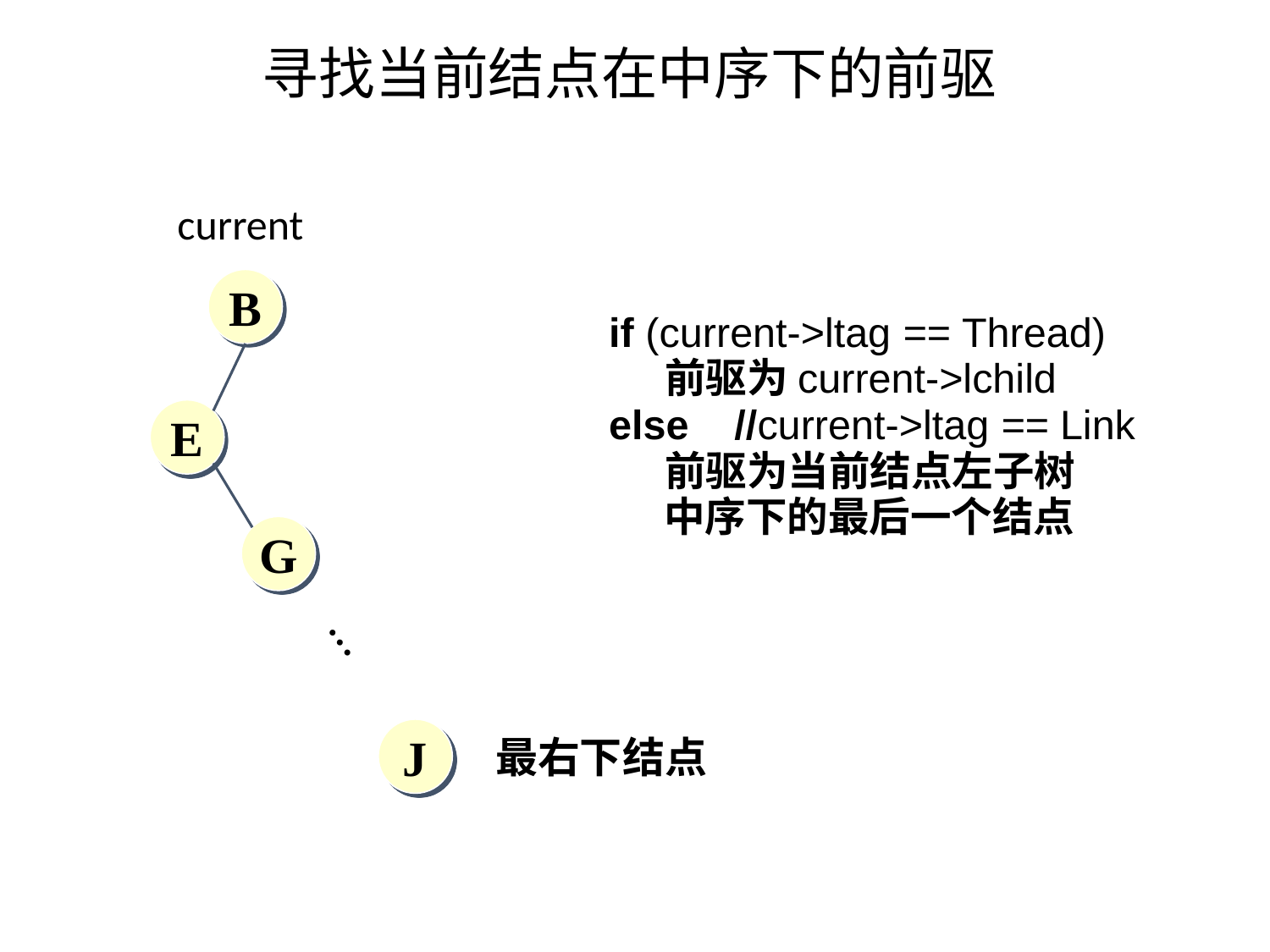

寻找当前结点在中序下的前驱
current

B
if (current->ltag == Thread)
     前驱为current->lchild
else    //current->ltag == Link
     前驱为当前结点左子树
     中序下的最后一个结点

E

G

…

J
最右下结点